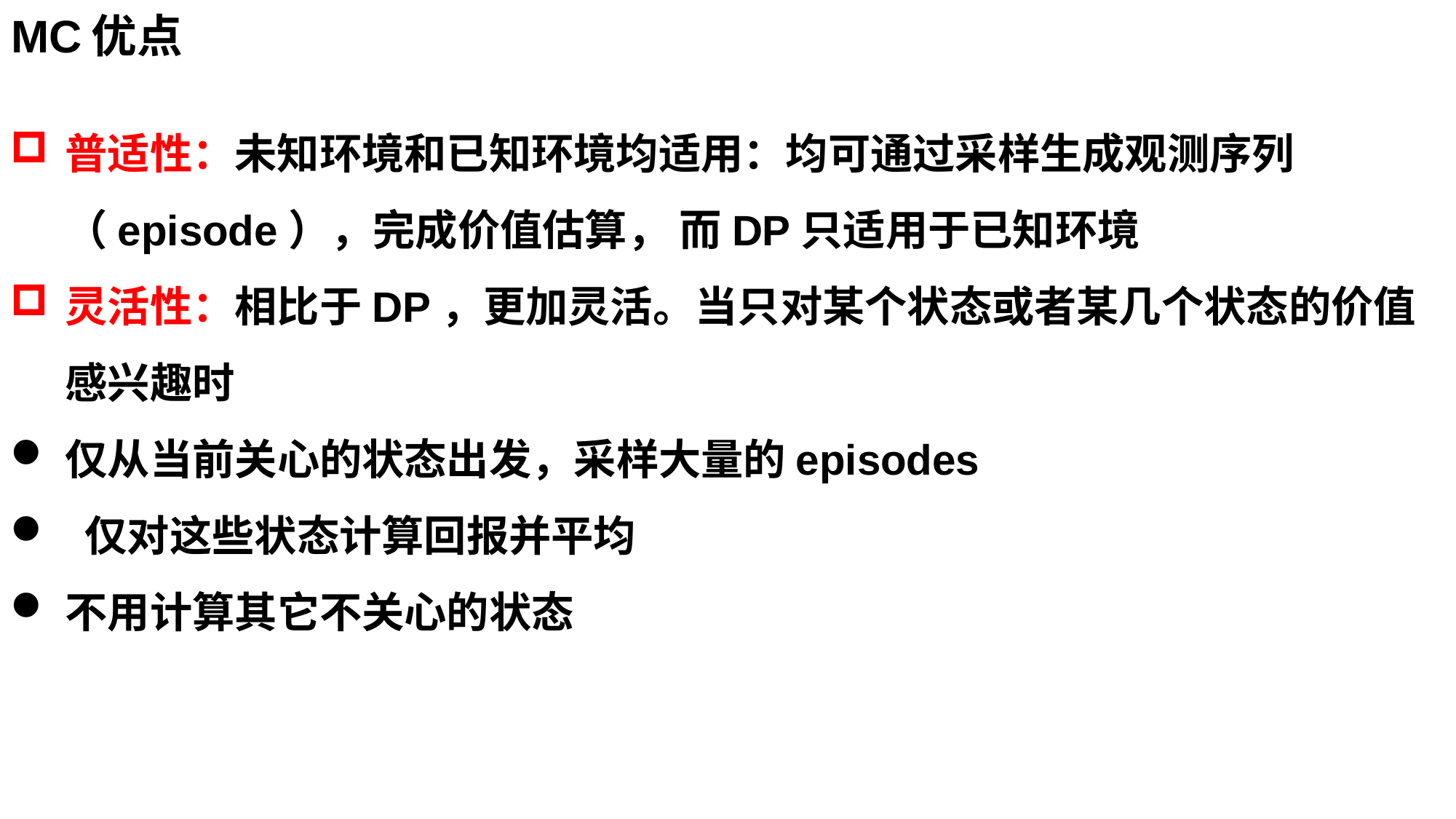

# MC优点
普适性：未知环境和已知环境均适用：均可通过采样生成观测序列（episode），完成价值估算， 而DP只适用于已知环境
灵活性：相比于DP，更加灵活。当只对某个状态或者某几个状态的价值感兴趣时
仅从当前关心的状态出发，采样大量的episodes
 仅对这些状态计算回报并平均
不用计算其它不关心的状态